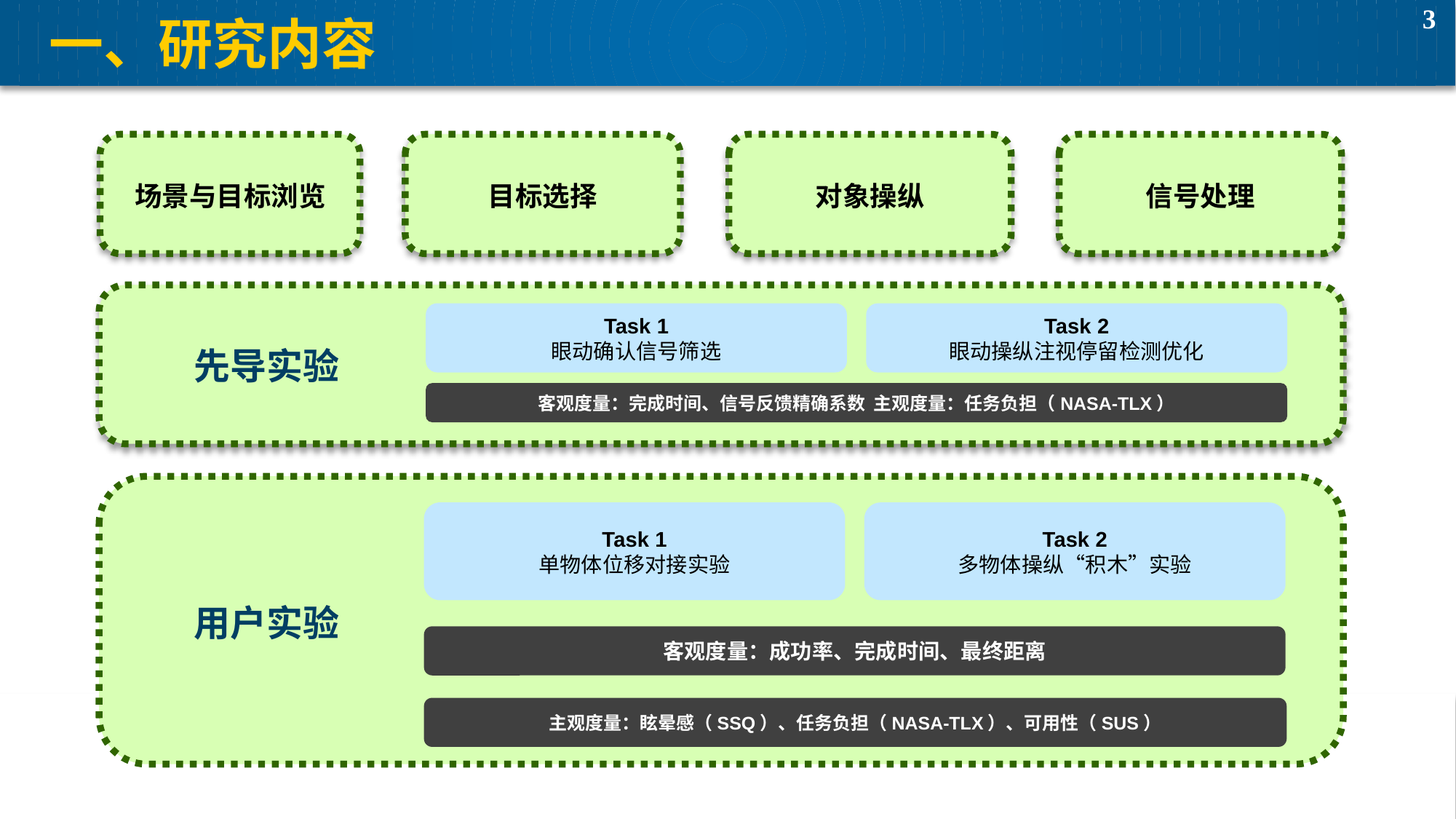

# 一、研究内容

场景与目标浏览

目标选择

对象操纵

信号处理

Task 1
眼动确认信号筛选
Task 2
眼动操纵注视停留检测优化
先导实验
客观度量：完成时间、信号反馈精确系数  主观度量：任务负担（NASA-TLX）

Task 1
单物体位移对接实验
Task 2
多物体操纵“积木”实验
用户实验
客观度量：成功率、完成时间、最终距离
主观度量：眩晕感（SSQ）、任务负担（NASA-TLX）、可用性（SUS）